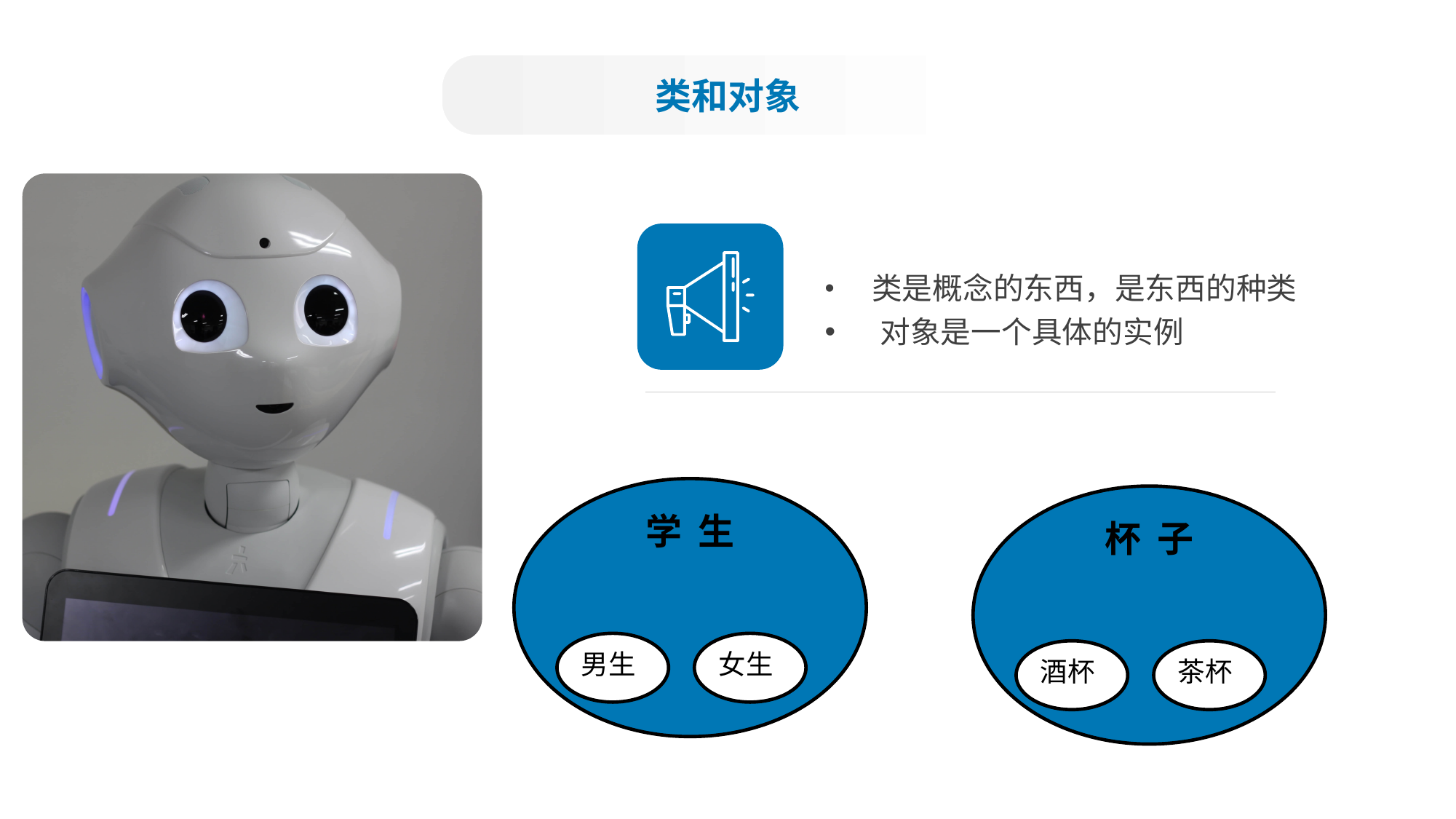

类和对象

 类是概念的东西，是东西的种类
 对象是一个具体的实例

学  生

男生
女生

杯  子

酒杯
茶杯